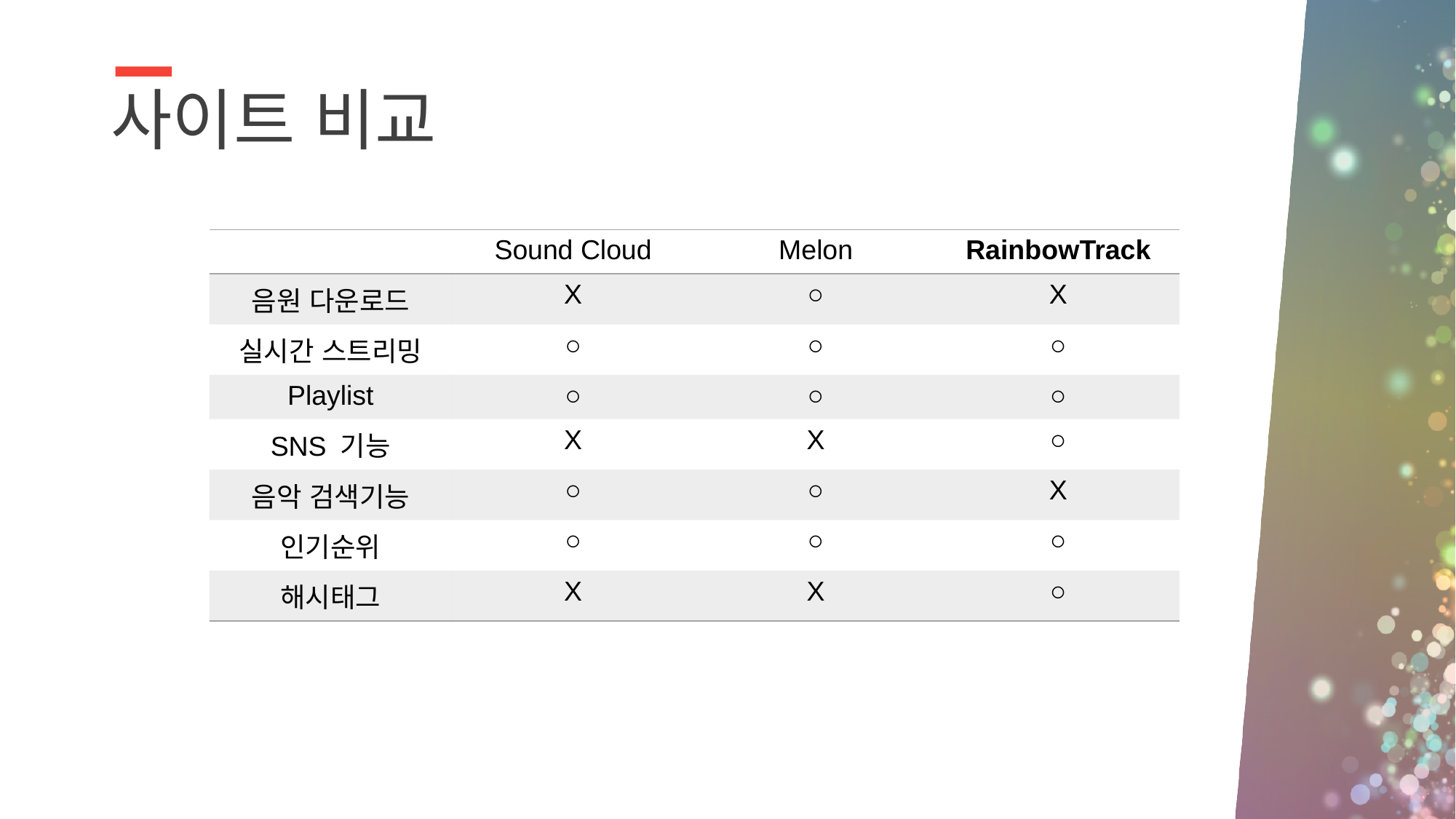

# 사이트 비교
|  | Sound Cloud | Melon | RainbowTrack |
| --- | --- | --- | --- |
| 음원 다운로드 | X | ○ | X |
| 실시간 스트리밍 | ○ | ○ | ○ |
| Playlist | ○ | ○ | ○ |
| SNS 기능 | X | X | ○ |
| 음악 검색기능 | ○ | ○ | X |
| 인기순위 | ○ | ○ | ○ |
| 해시태그 | X | X | ○ |